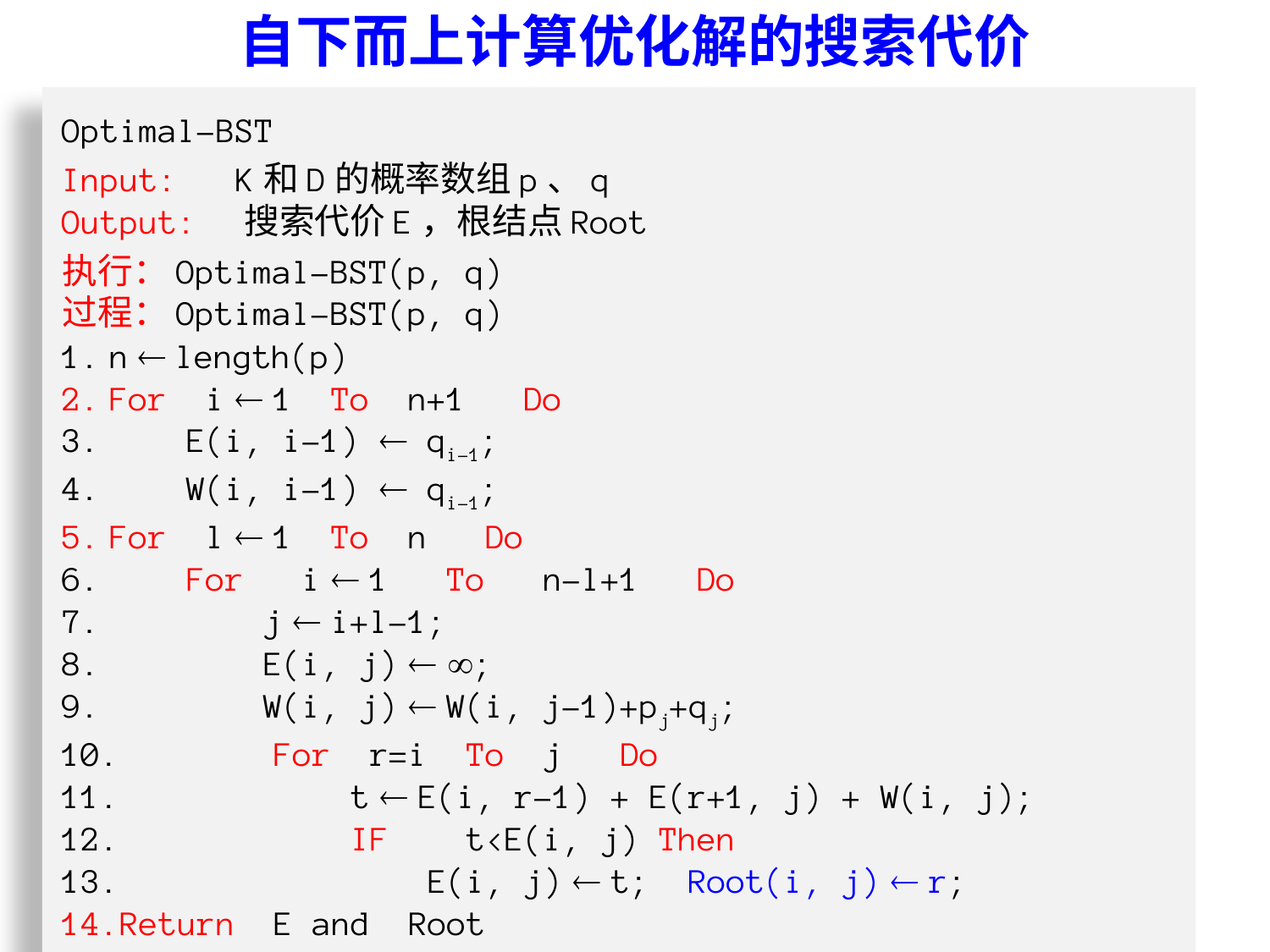

自下而上计算优化解的搜索代价
Optimal-BST
Input:   K和D的概率数组p、q
Output:  搜索代价E，根结点Root
执行：Optimal-BST(p, q)
过程：Optimal-BST(p, q)
n ← length(p)
For  i ← 1  To  n+1   Do
    E(i, i-1) ← qi-1;
    W(i, i-1) ← qi-1;
For  l ← 1  To  n   Do
    For   i ← 1   To   n-l+1   Do
        j ← i+l-1;
        E(i, j) ← ∞;
        W(i, j) ← W(i, j-1)+pj+qj;
        For  r=i  To  j   Do
            t ← E(i, r-1) + E(r+1, j) + W(i, j);
            IF    t<E(i, j) Then
                E(i, j) ← t;  Root(i, j) ← r;
Return  E and  Root